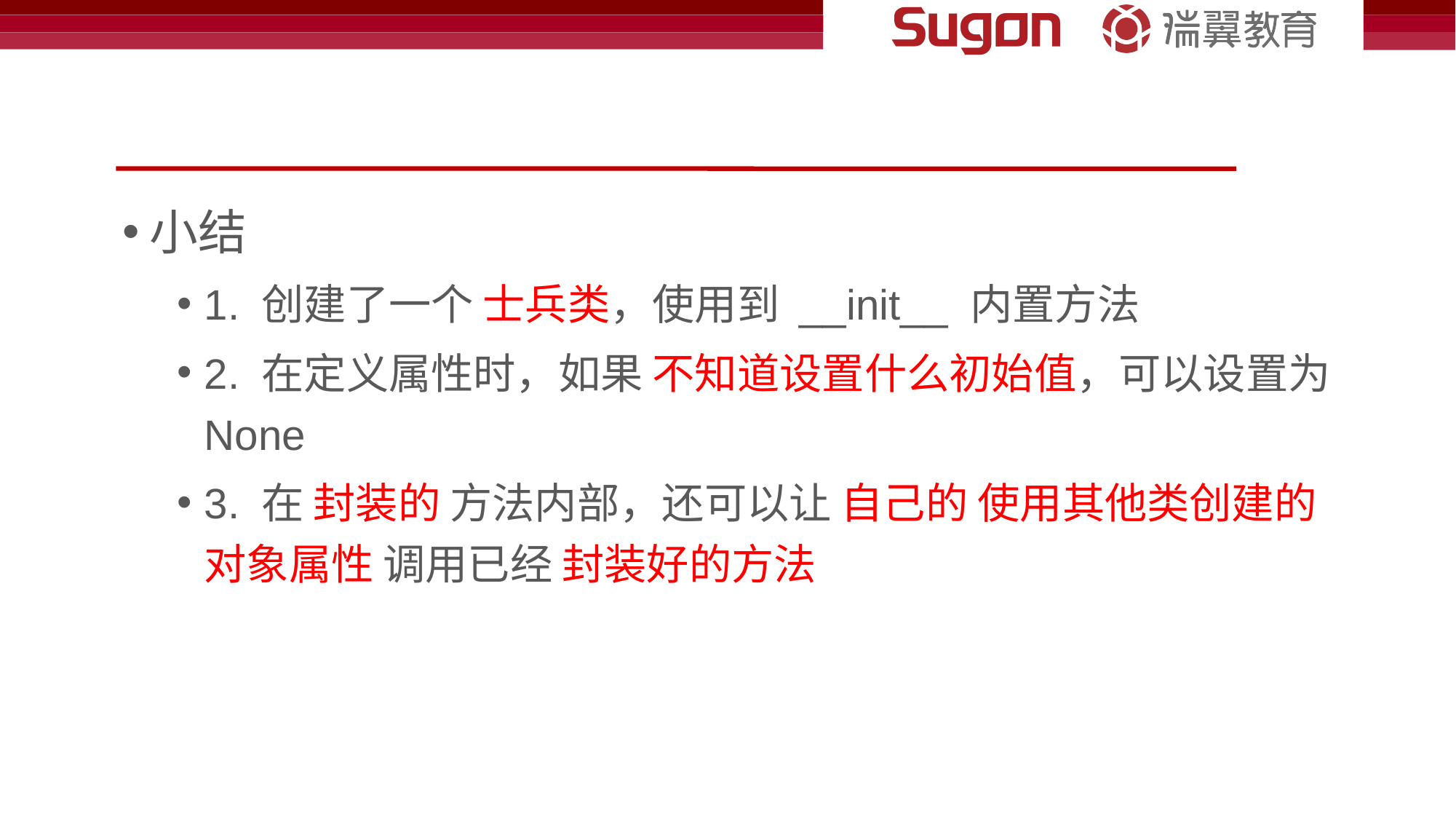

#
小结
1. 创建了一个 士兵类，使用到 __init__ 内置方法
2. 在定义属性时，如果 不知道设置什么初始值，可以设置为 None
3. 在 封装的 方法内部，还可以让 自己的 使用其他类创建的对象属性 调用已经 封装好的方法